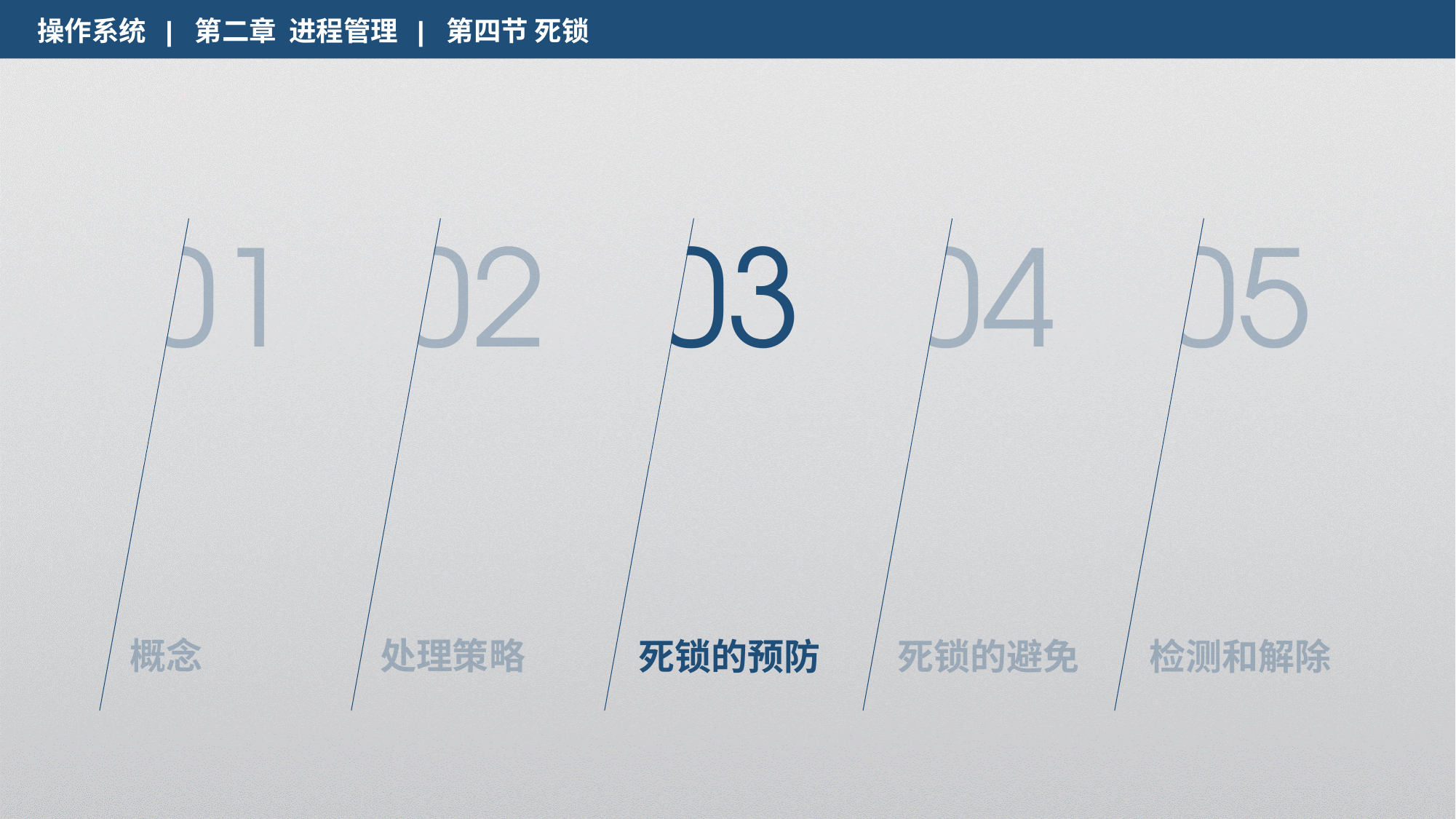

操作系统  |  第二章  进程管理  |  第四节 死锁

01
02
03
04
05
概念
处理策略
死锁的预防
死锁的避免
检测和解除